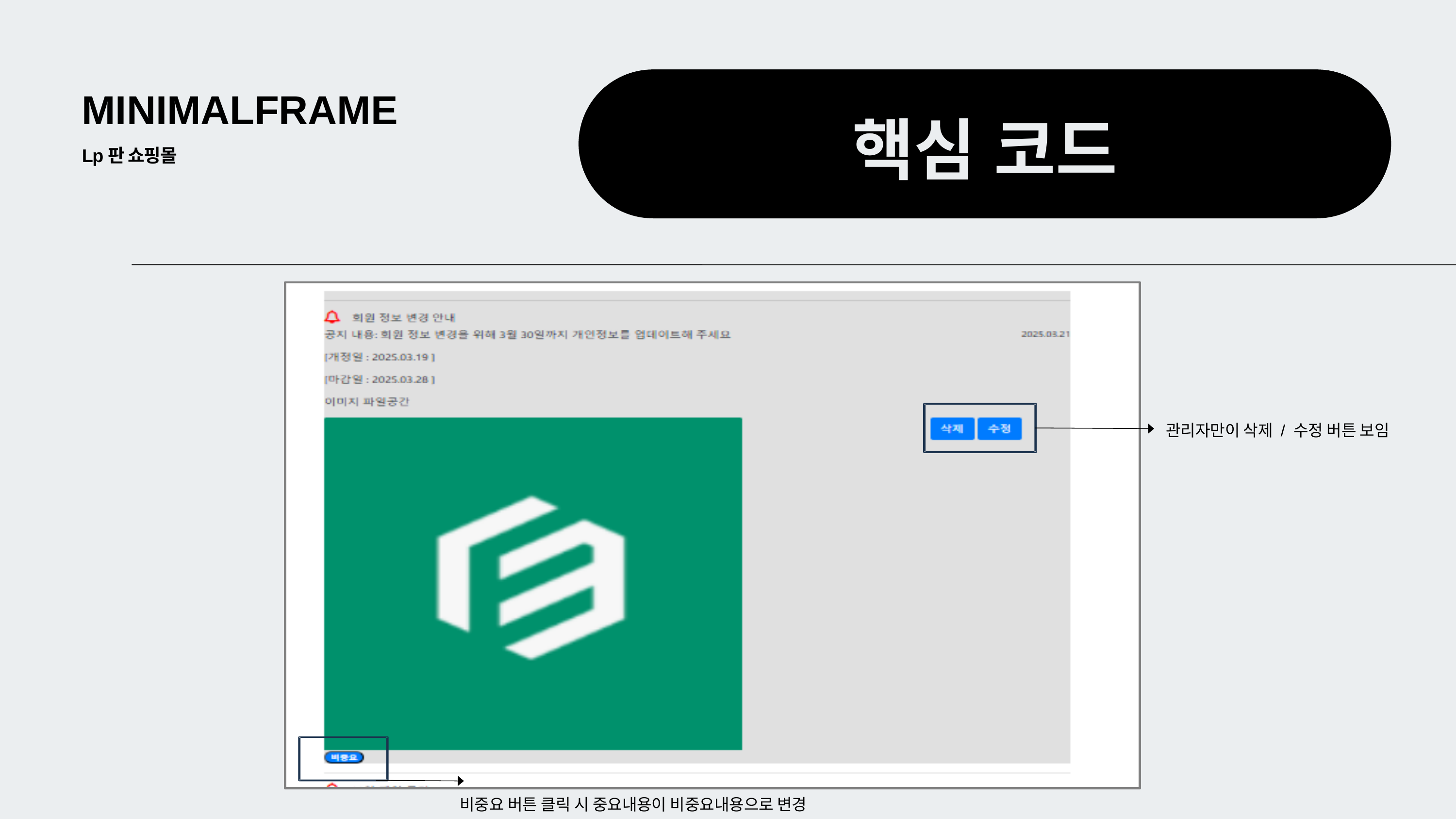

MINIMALFRAME
핵심 코드
Lp판 쇼핑몰

관리자만이 삭제 / 수정 버튼 보임

비중요 버튼 클릭 시 중요내용이 비중요내용으로 변경